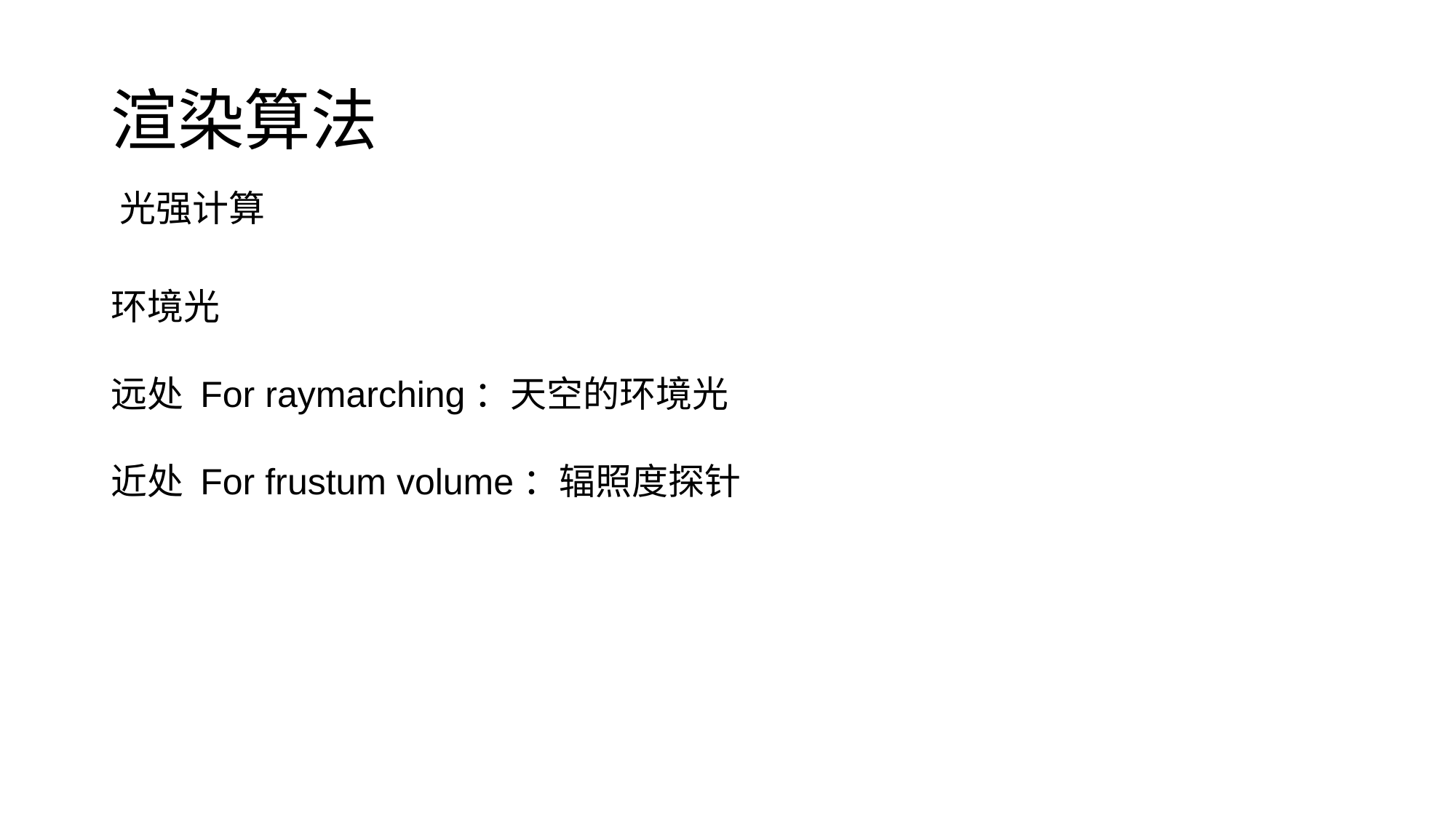

# 渲染算法
光强计算
环境光
远处 For raymarching：天空的环境光
近处 For frustum volume：辐照度探针